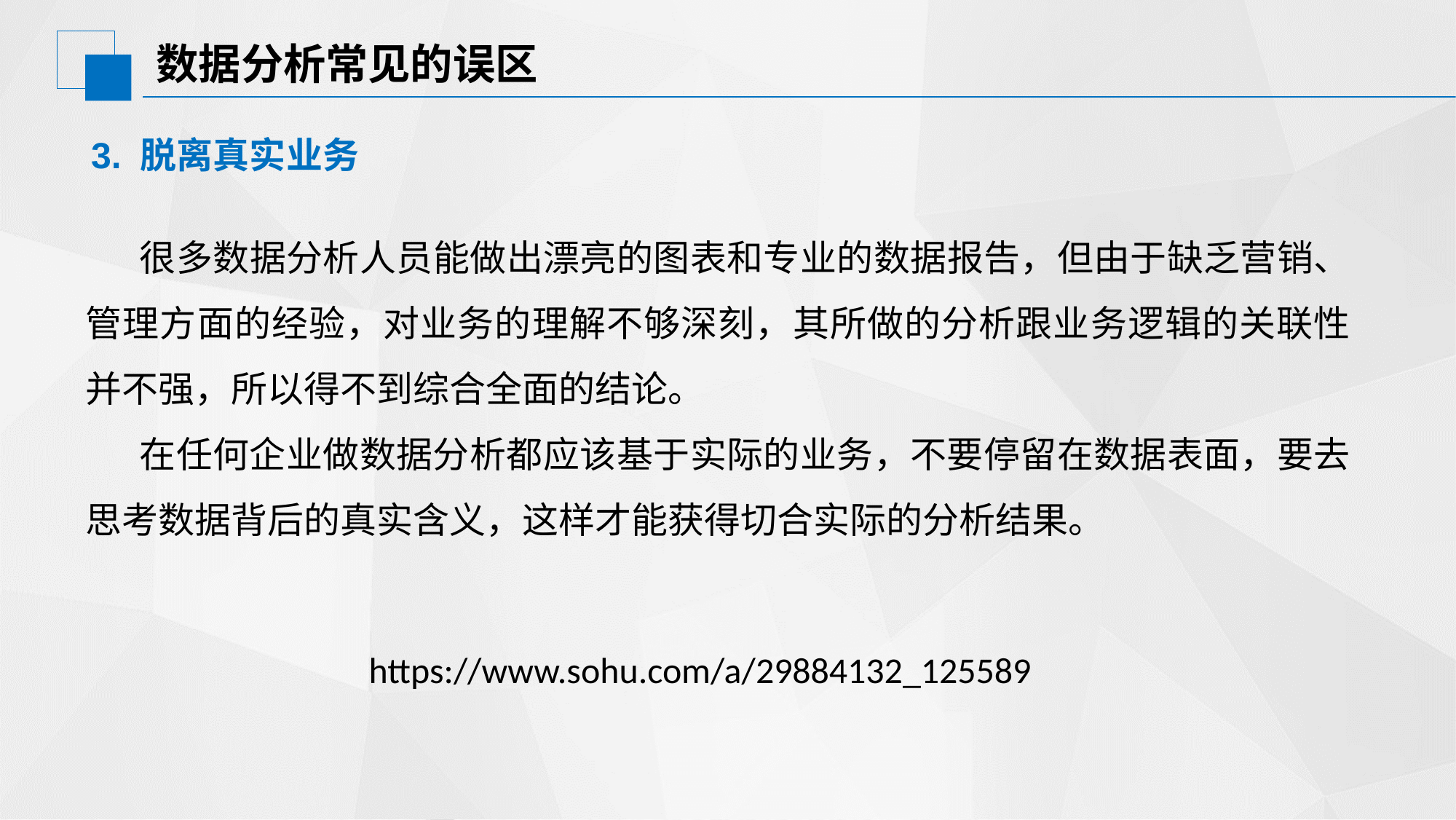

# 数据分析常见的误区
3. 脱离真实业务
很多数据分析人员能做出漂亮的图表和专业的数据报告，但由于缺乏营销、管理方面的经验，对业务的理解不够深刻，其所做的分析跟业务逻辑的关联性并不强，所以得不到综合全面的结论。
在任何企业做数据分析都应该基于实际的业务，不要停留在数据表面，要去思考数据背后的真实含义，这样才能获得切合实际的分析结果。
https://www.sohu.com/a/29884132_125589